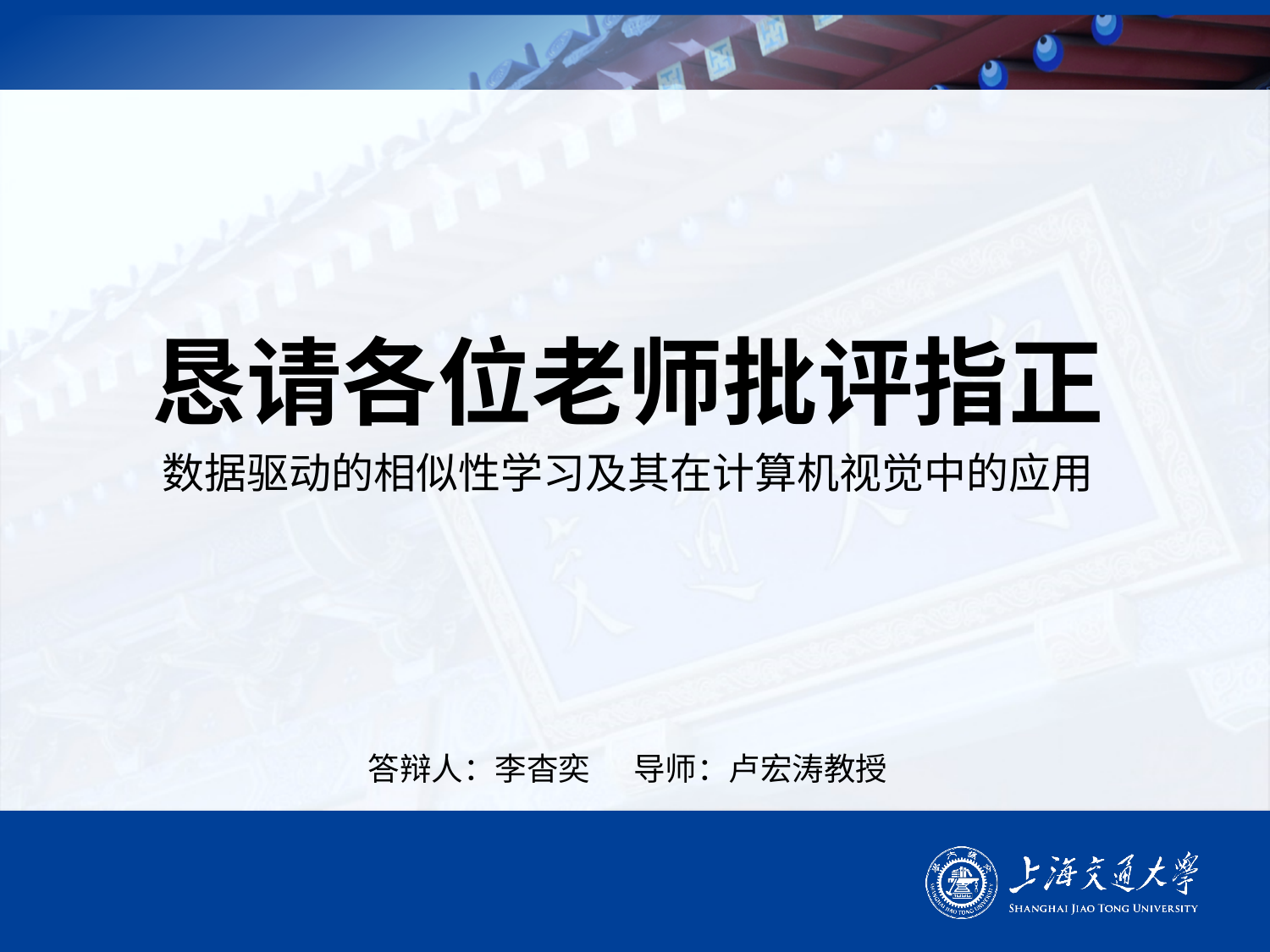

# 恳请各位老师批评指正 数据驱动的相似性学习及其在计算机视觉中的应用 答辩人：李杳奕      导师：卢宏涛教授